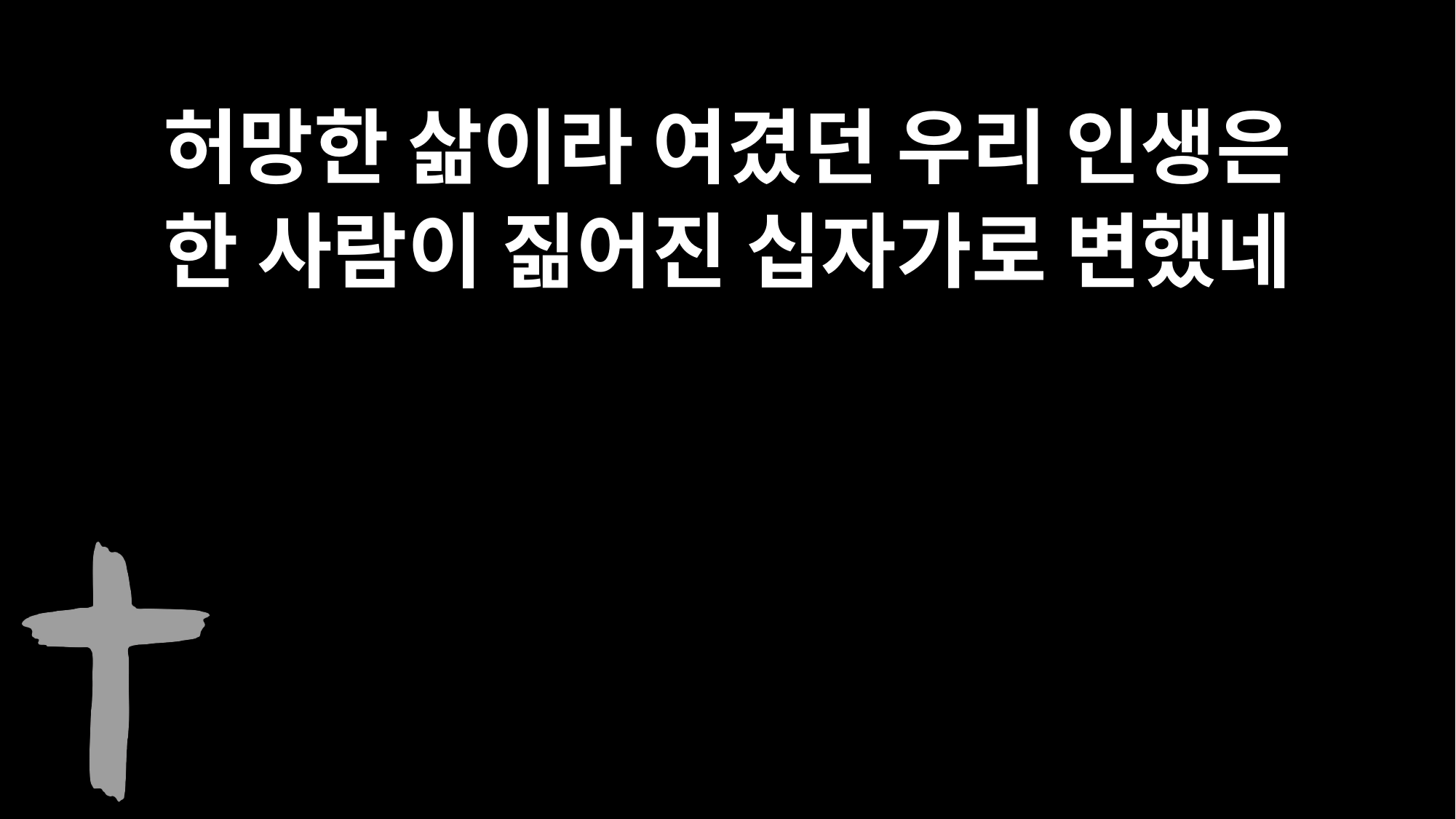

허망한 삶이라 여겼던 우리 인생은
한 사람이 짊어진 십자가로 변했네